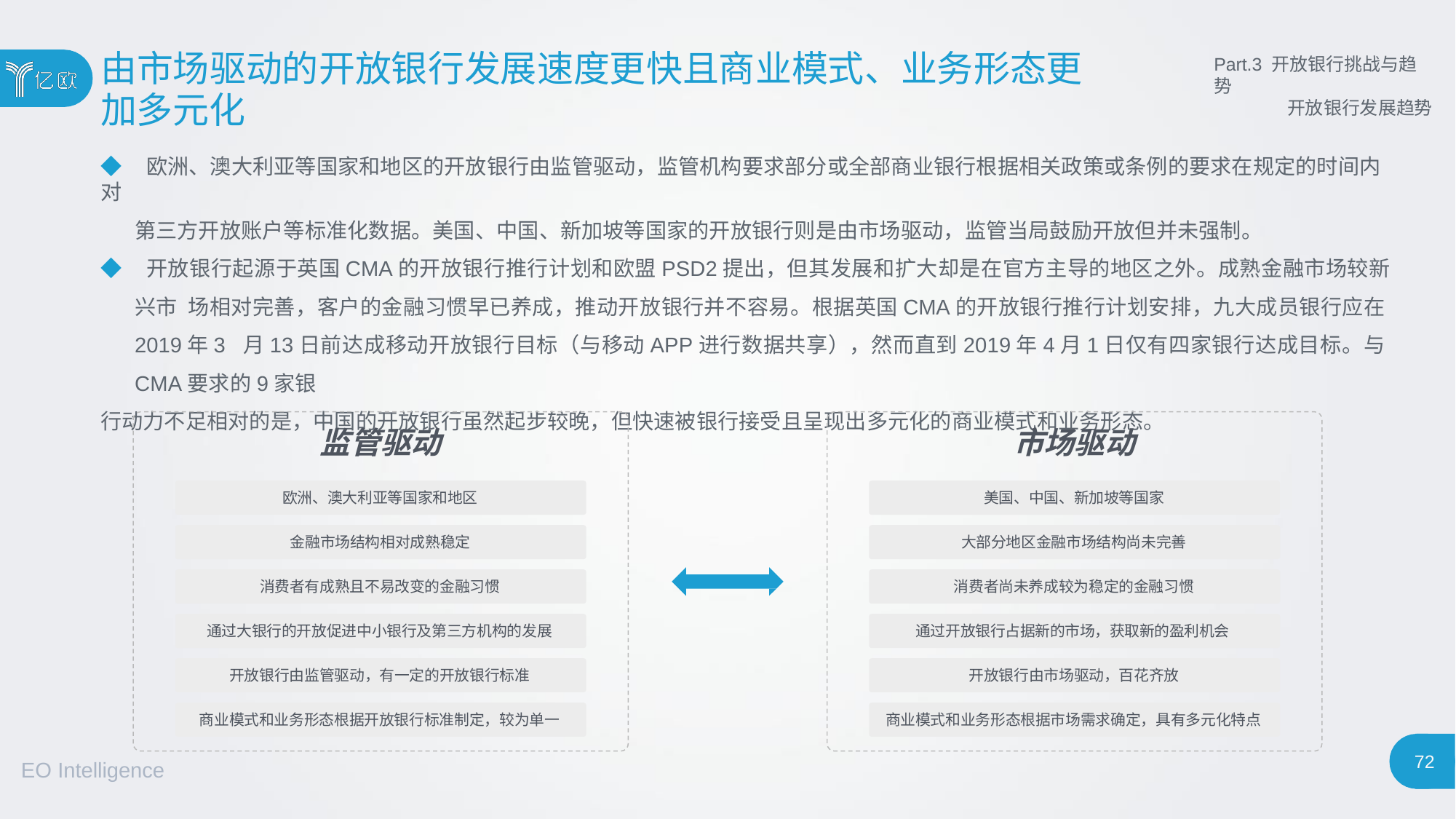

# 由市场驱动的开放银行发展速度更快且商业模式、业务形态更
加多元化
Part.3 开放银行挑战与趋势
开放银行发展趋势

◆ 欧洲、澳大利亚等国家和地区的开放银行由监管驱动，监管机构要求部分或全部商业银行根据相关政策或条例的要求在规定的时间内对
第三方开放账户等标准化数据。美国、中国、新加坡等国家的开放银行则是由市场驱动，监管当局鼓励开放但并未强制。
◆ 开放银行起源于英国CMA的开放银行推行计划和欧盟PSD2提出，但其发展和扩大却是在官方主导的地区之外。成熟金融市场较新兴市  场相对完善，客户的金融习惯早已养成，推动开放银行并不容易。根据英国CMA的开放银行推行计划安排，九大成员银行应在2019年3  月13日前达成移动开放银行目标（与移动APP进行数据共享），然而直到2019年4月1日仅有四家银行达成目标。与CMA要求的9家银
行动力不足相对的是，中国的开放银行虽然起步较晚，但快速被银行接受且呈现出多元化的商业模式和业务形态。

监管驱动
市场驱动

欧洲、澳大利亚等国家和地区
美国、中国、新加坡等国家

金融市场结构相对成熟稳定
大部分地区金融市场结构尚未完善

消费者有成熟且不易改变的金融习惯
消费者尚未养成较为稳定的金融习惯

通过大银行的开放促进中小银行及第三方机构的发展
通过开放银行占据新的市场，获取新的盈利机会

开放银行由监管驱动，有一定的开放银行标准
开放银行由市场驱动，百花齐放

商业模式和业务形态根据开放银行标准制定，较为单一
商业模式和业务形态根据市场需求确定，具有多元化特点
72
EO Intelligence